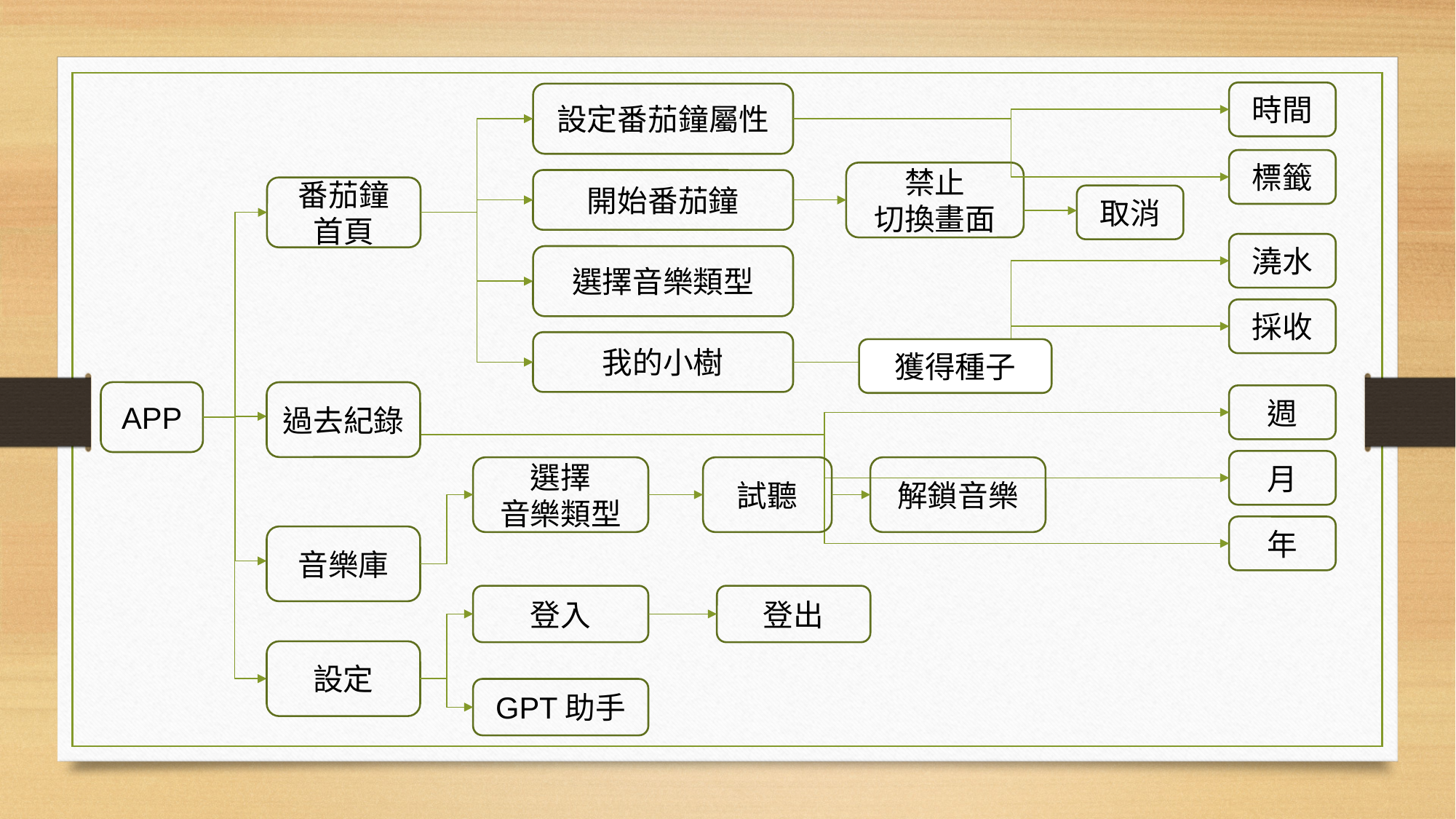

時間
設定番茄鐘屬性
標籤
禁止
切換畫面
開始番茄鐘
番茄鐘
首頁
取消
澆水
選擇音樂類型
採收
我的小樹
獲得種子
APP
過去紀錄
週
月
選擇
音樂類型
解鎖音樂
試聽
年
音樂庫
登出
登入
設定
GPT助手